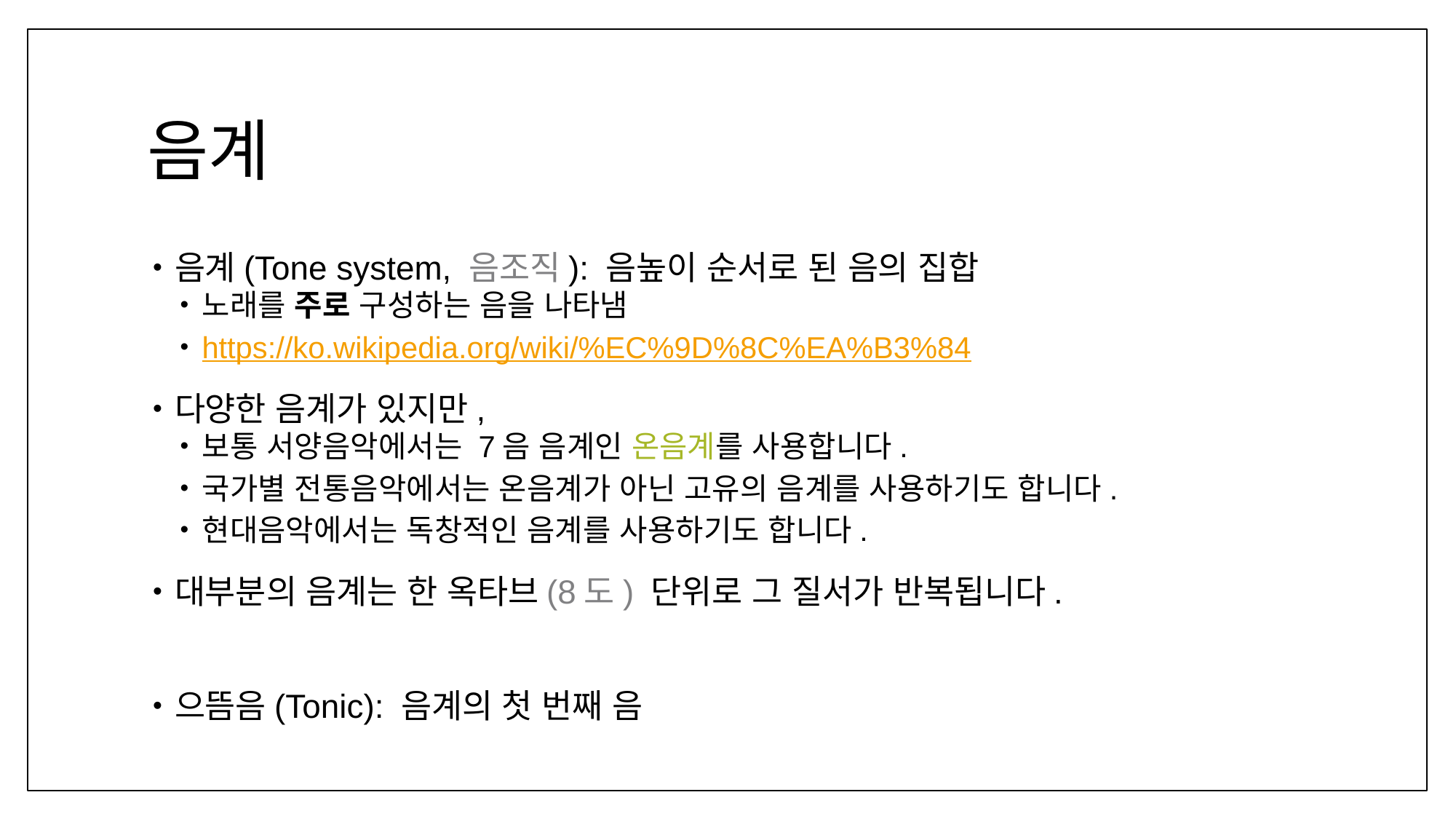

# 음계
음계(Tone system, 음조직): 음높이 순서로 된 음의 집합
노래를 주로 구성하는 음을 나타냄
https://ko.wikipedia.org/wiki/%EC%9D%8C%EA%B3%84
다양한 음계가 있지만,
보통 서양음악에서는 7음 음계인 온음계를 사용합니다.
국가별 전통음악에서는 온음계가 아닌 고유의 음계를 사용하기도 합니다.
현대음악에서는 독창적인 음계를 사용하기도 합니다.
대부분의 음계는 한 옥타브(8도) 단위로 그 질서가 반복됩니다.

으뜸음(Tonic): 음계의 첫 번째 음